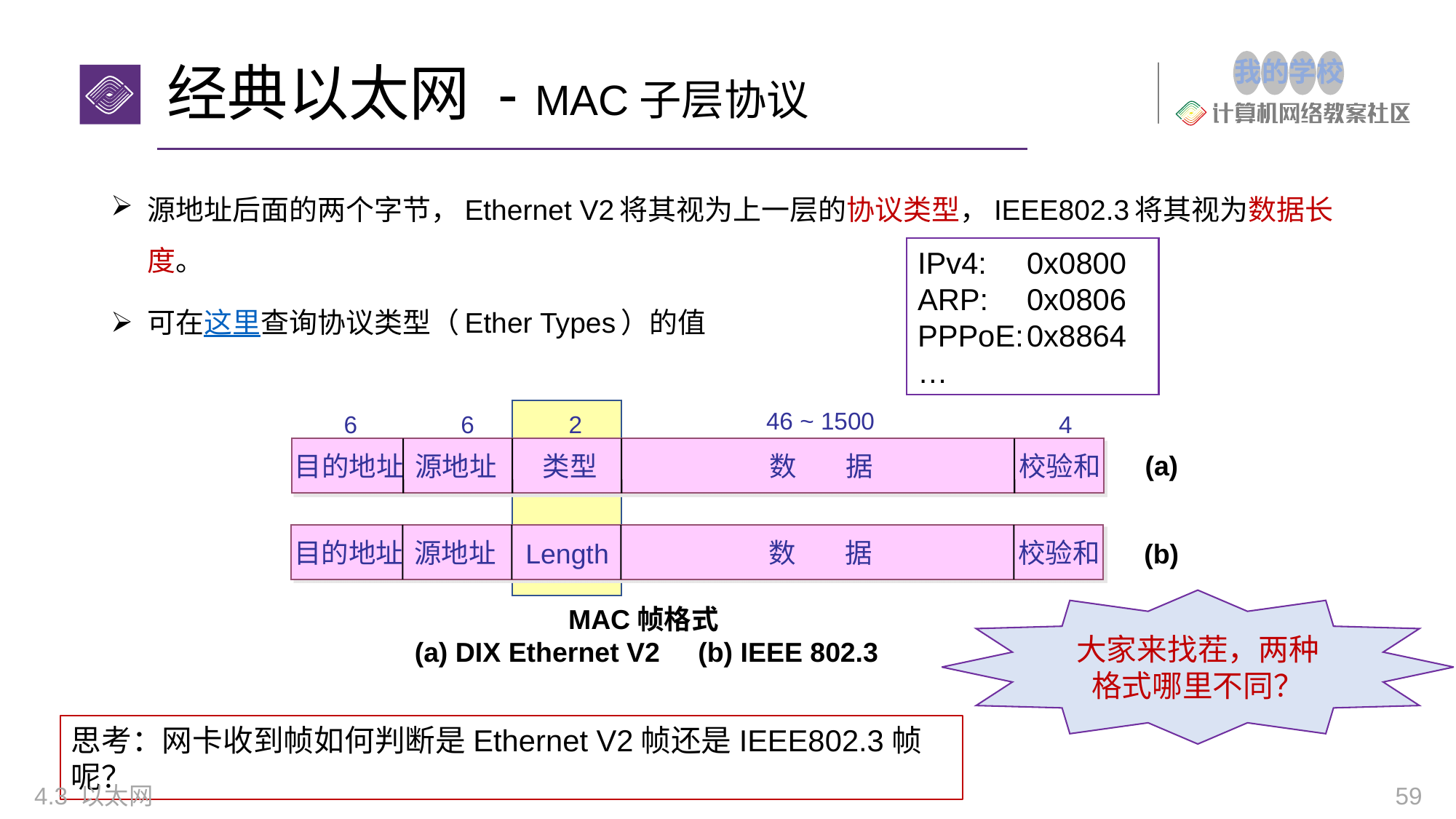

# 经典以太网 - MAC子层协议
源地址后面的两个字节，Ethernet V2将其视为上一层的协议类型，IEEE802.3将其视为数据长度。
可在这里查询协议类型（Ether Types）的值

IPv4:	0x0800
ARP:	0x0806
PPPoE:	0x8864
…

46 ~ 1500
6
6
2
4

(a)
目的地址
源地址
类型
数        据
校验和

目的地址
源地址
数        据
校验和
Length
(b)
大家来找茬，两种格式哪里不同？
MAC帧格式
(a) DIX Ethernet V2     (b) IEEE 802.3
思考：网卡收到帧如何判断是Ethernet V2帧还是IEEE802.3帧呢？
4.3 以太网
59